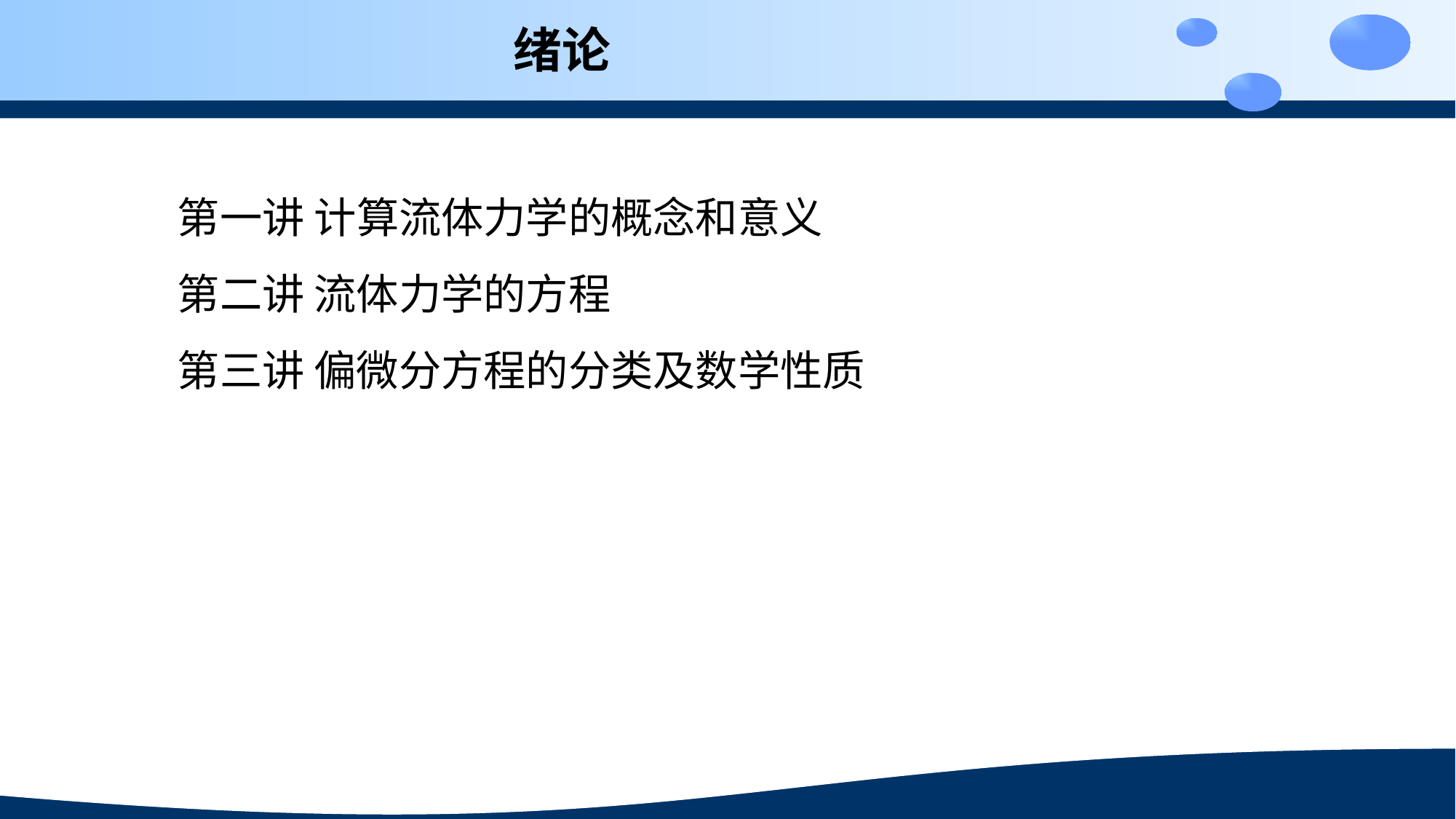

绪论
第一讲 计算流体力学的概念和意义
第二讲 流体力学的方程
第三讲 偏微分方程的分类及数学性质